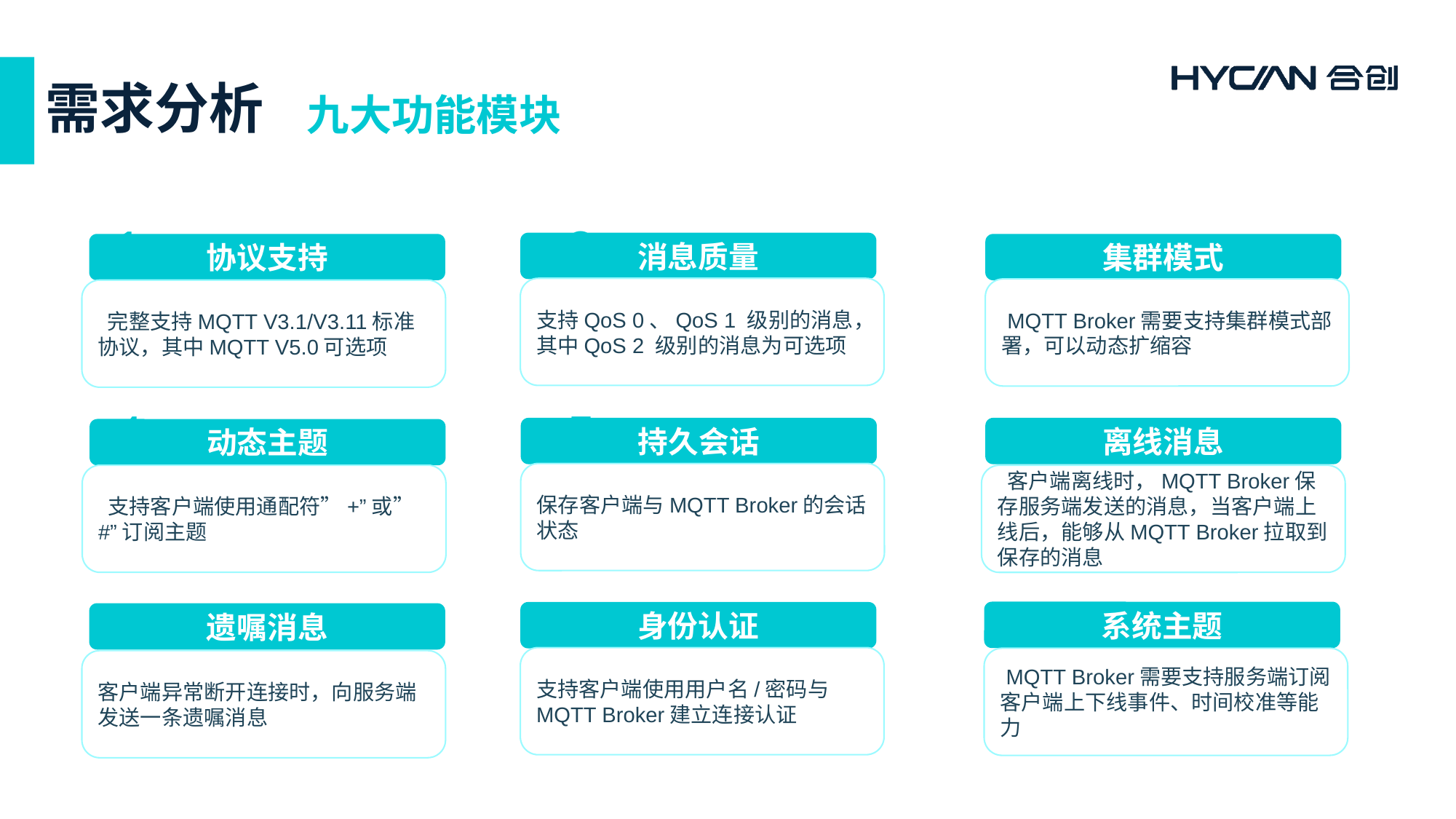

# 需求分析
九大功能模块
2
1
3
消息质量
协议支持
集群模式
支持QoS 0、QoS 1 级别的消息，其中QoS 2 级别的消息为可选项
 MQTT Broker需要支持集群模式部署，可以动态扩缩容
 完整支持MQTT V3.1/V3.11标准协议，其中MQTT V5.0可选项
5
4
6
持久会话
离线消息
动态主题
保存客户端与MQTT Broker的会话状态
 支持客户端使用通配符”+”或”#”订阅主题
 客户端离线时，MQTT Broker保存服务端发送的消息，当客户端上线后，能够从MQTT Broker拉取到保存的消息
7
9
8
系统主题
身份认证
遗嘱消息
支持客户端使用用户名/密码与MQTT Broker建立连接认证
 MQTT Broker需要支持服务端订阅客户端上下线事件、时间校准等能力
客户端异常断开连接时，向服务端发送一条遗嘱消息